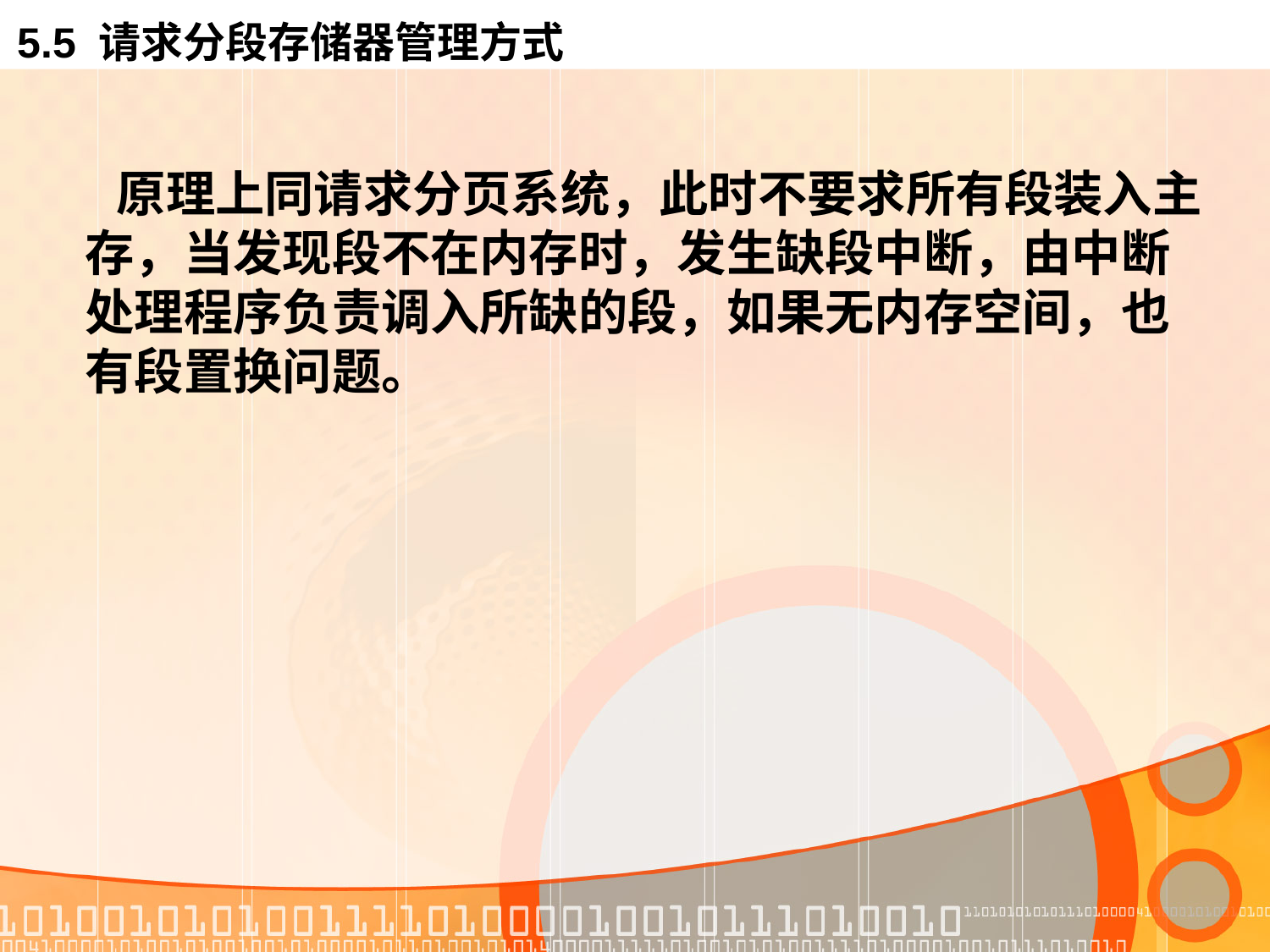

# 5.5 请求分段存储器管理方式
      原理上同请求分页系统，此时不要求所有段装入主存，当发现段不在内存时，发生缺段中断，由中断处理程序负责调入所缺的段，如果无内存空间，也有段置换问题。